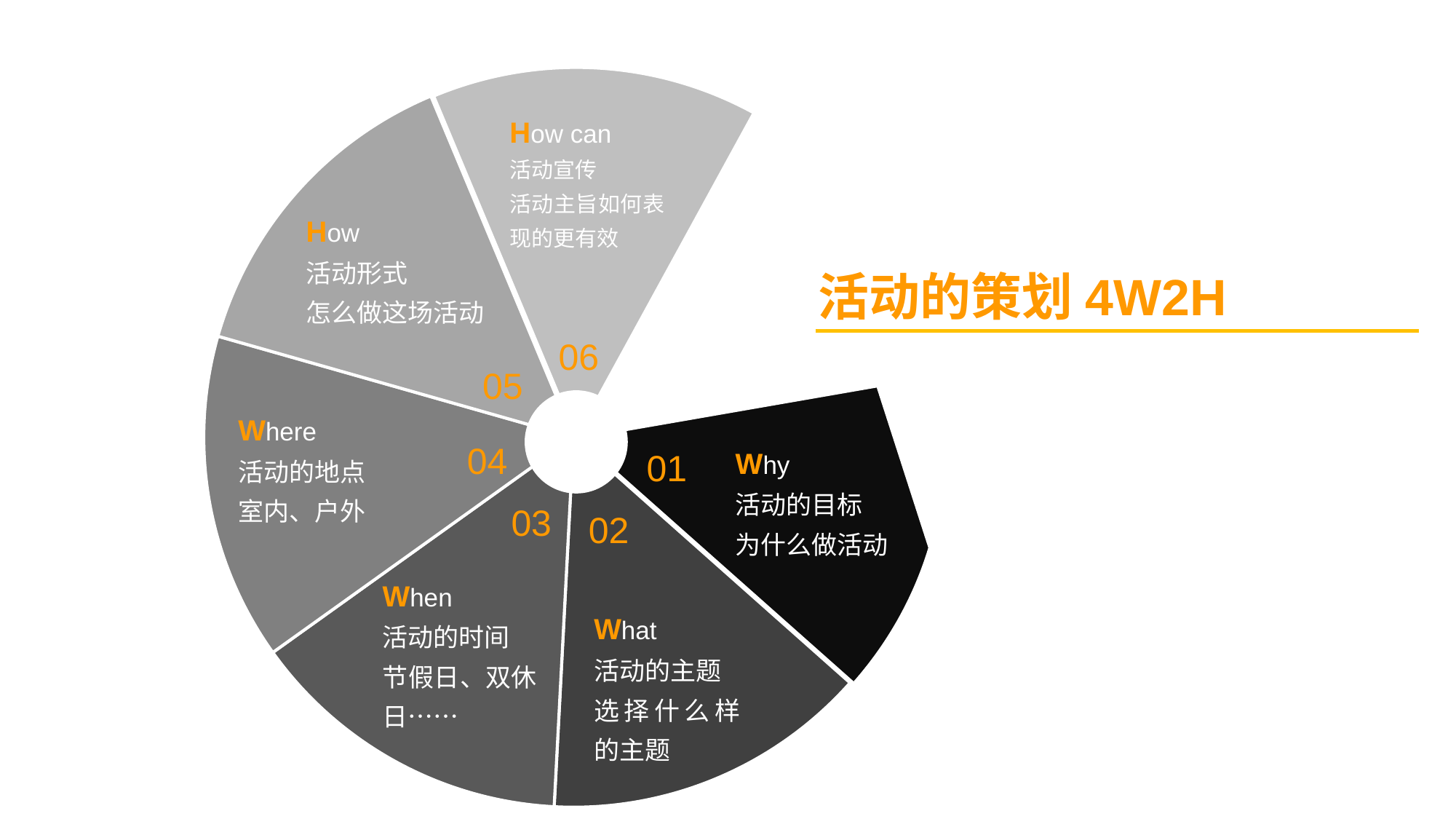

How can
活动宣传
活动主旨如何表现的更有效
How
活动形式
怎么做这场活动
活动的策划4W2H
06

05

Where
活动的地点
室内、户外
04
01
Why
活动的目标
为什么做活动
03
02
When
活动的时间
节假日、双休日……
What
活动的主题
选择什么样的主题